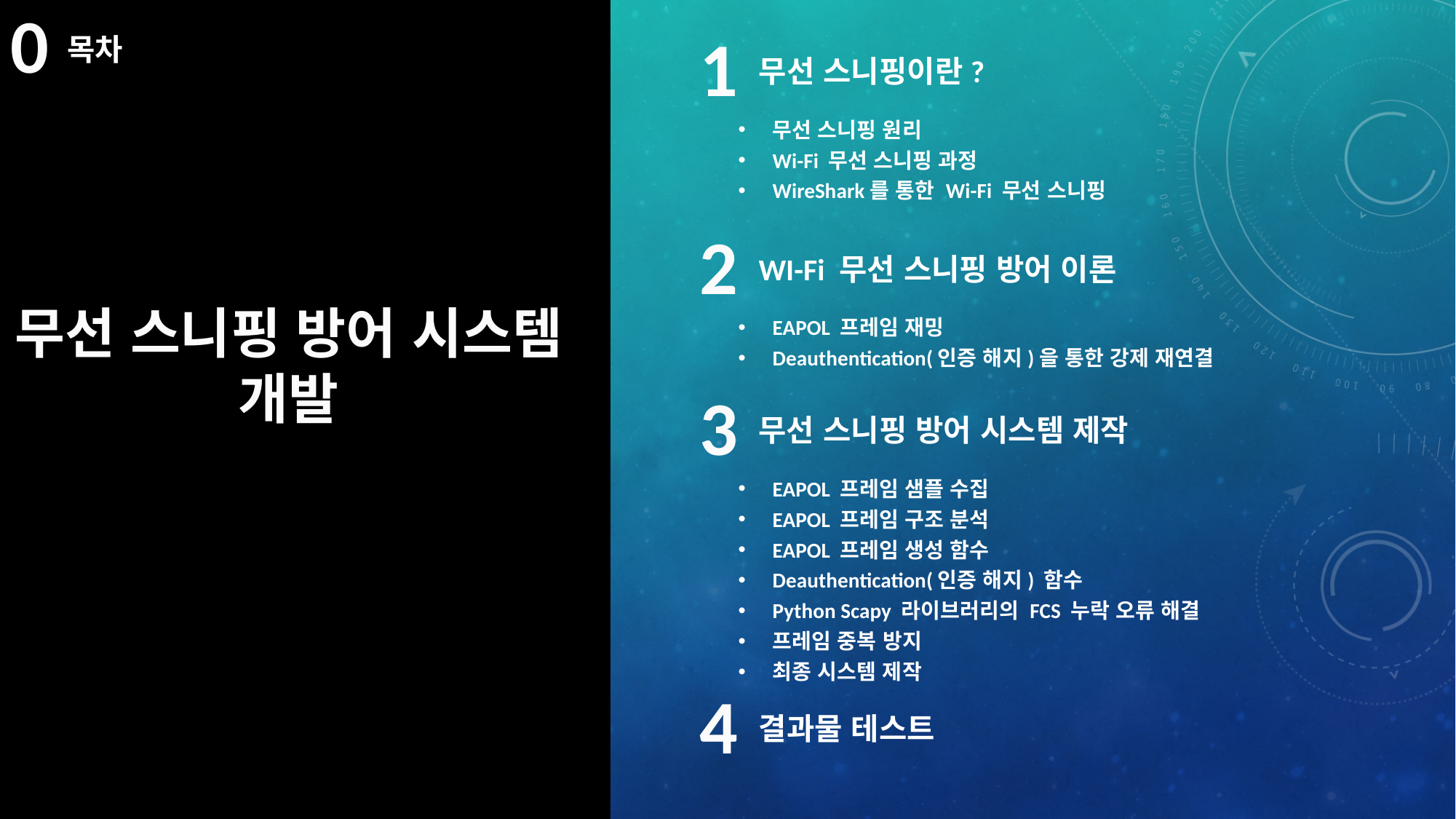

0
1
무선 스니핑이란?
무선 스니핑 원리
Wi-Fi 무선 스니핑 과정
WireShark를 통한 Wi-Fi 무선 스니핑
목차
2
WI-Fi 무선 스니핑 방어 이론
EAPOL 프레임 재밍
Deauthentication(인증 해지)을 통한 강제 재연결
무선 스니핑 방어 시스템 개발
3
무선 스니핑 방어 시스템 제작
EAPOL 프레임 샘플 수집
EAPOL 프레임 구조 분석
EAPOL 프레임 생성 함수
Deauthentication(인증 해지) 함수
Python Scapy 라이브러리의 FCS 누락 오류 해결
프레임 중복 방지
최종 시스템 제작
4
결과물 테스트